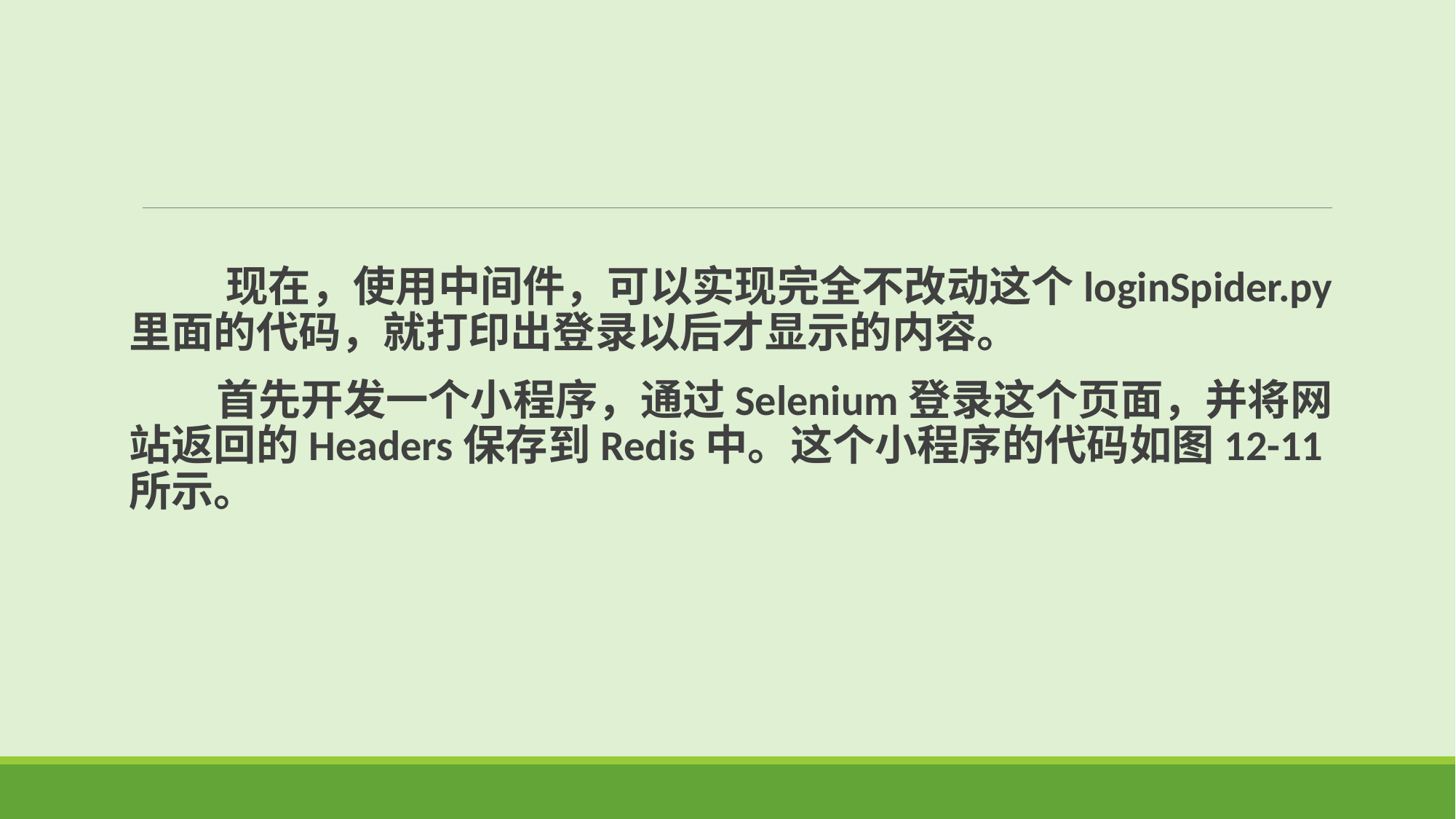

现在，使用中间件，可以实现完全不改动这个loginSpider.py里面的代码，就打印出登录以后才显示的内容。
        首先开发一个小程序，通过Selenium登录这个页面，并将网站返回的Headers保存到Redis中。这个小程序的代码如图12-11所示。